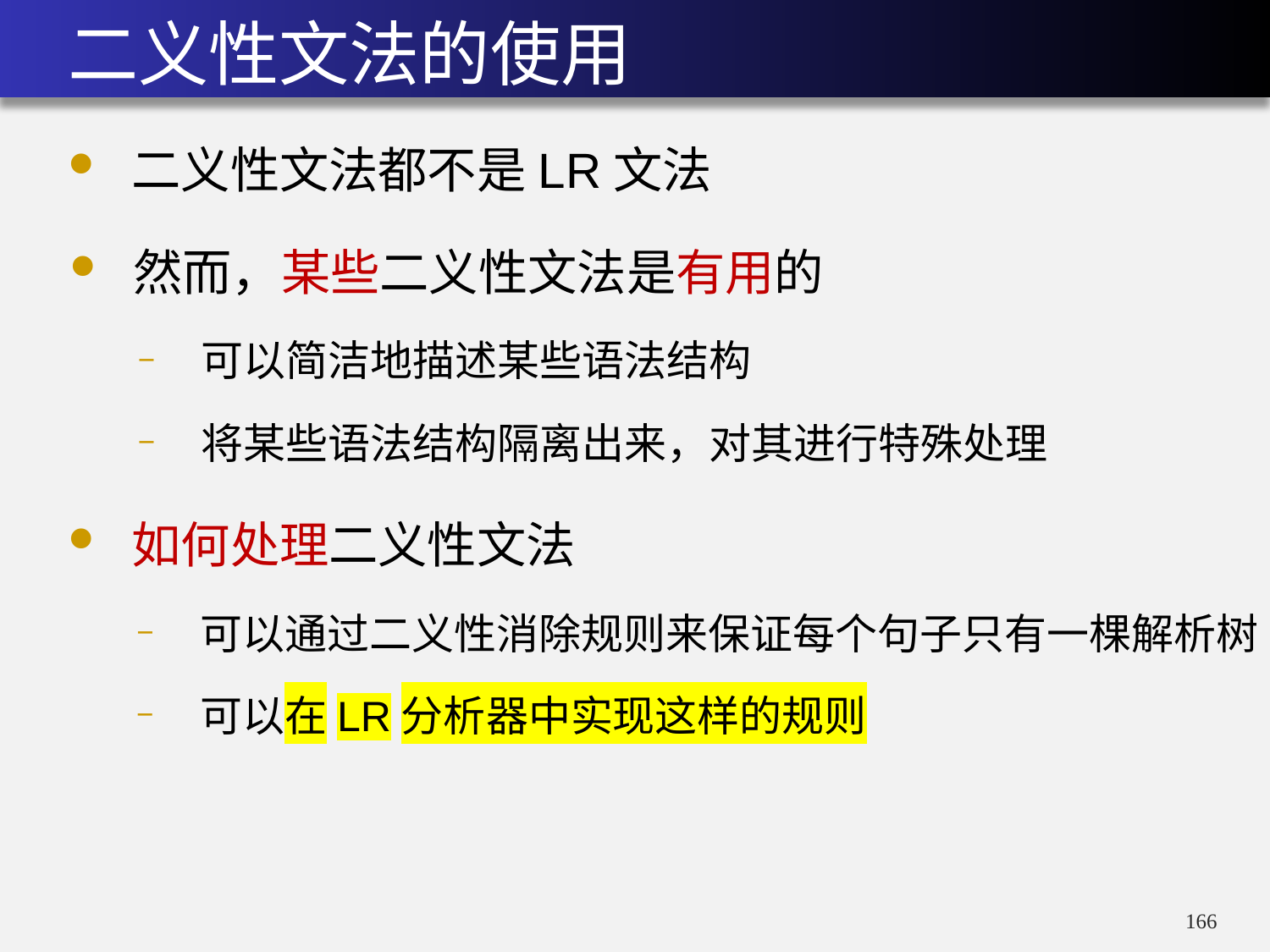

# 二义性文法的使用
二义性文法都不是LR文法
然而，某些二义性文法是有用的
可以简洁地描述某些语法结构
将某些语法结构隔离出来，对其进行特殊处理
如何处理二义性文法
可以通过二义性消除规则来保证每个句子只有一棵解析树
可以在LR分析器中实现这样的规则
166